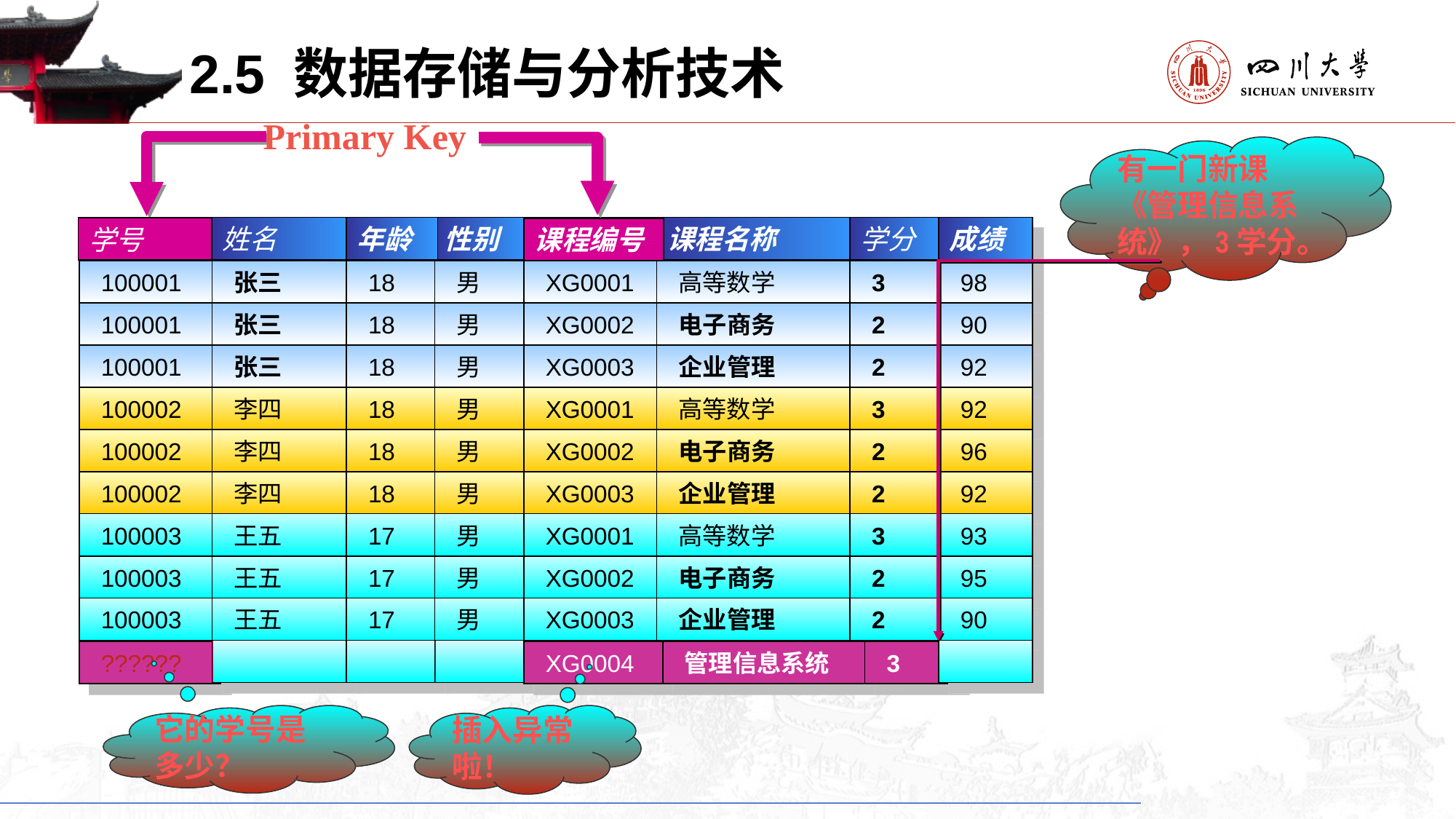

2.5 数据存储与分析技术

Primary Key

有一门新课《管理信息系统》，3学分。

学号
姓名
年龄
性别
课程编号
课程名称
学分
成绩
学号
课程编号
100001
张三
18
男
XG0001
高等数学
3
98

100001
张三
18
男
XG0002
电子商务
2
90
100001
张三
18
男
XG0003
企业管理
2
92
100002
李四
18
男
XG0001
高等数学
3
92
100002
李四
18
男
XG0002
电子商务
2
96
100002
李四
18
男
XG0003
企业管理
2
92
100003
王五
17
男
XG0001
高等数学
3
93
100003
王五
17
男
XG0002
电子商务
2
95
100003
王五
17
男
XG0003
企业管理
2
90

??????
XG0004
管理信息系统
3
它的学号是多少？
插入异常啦！